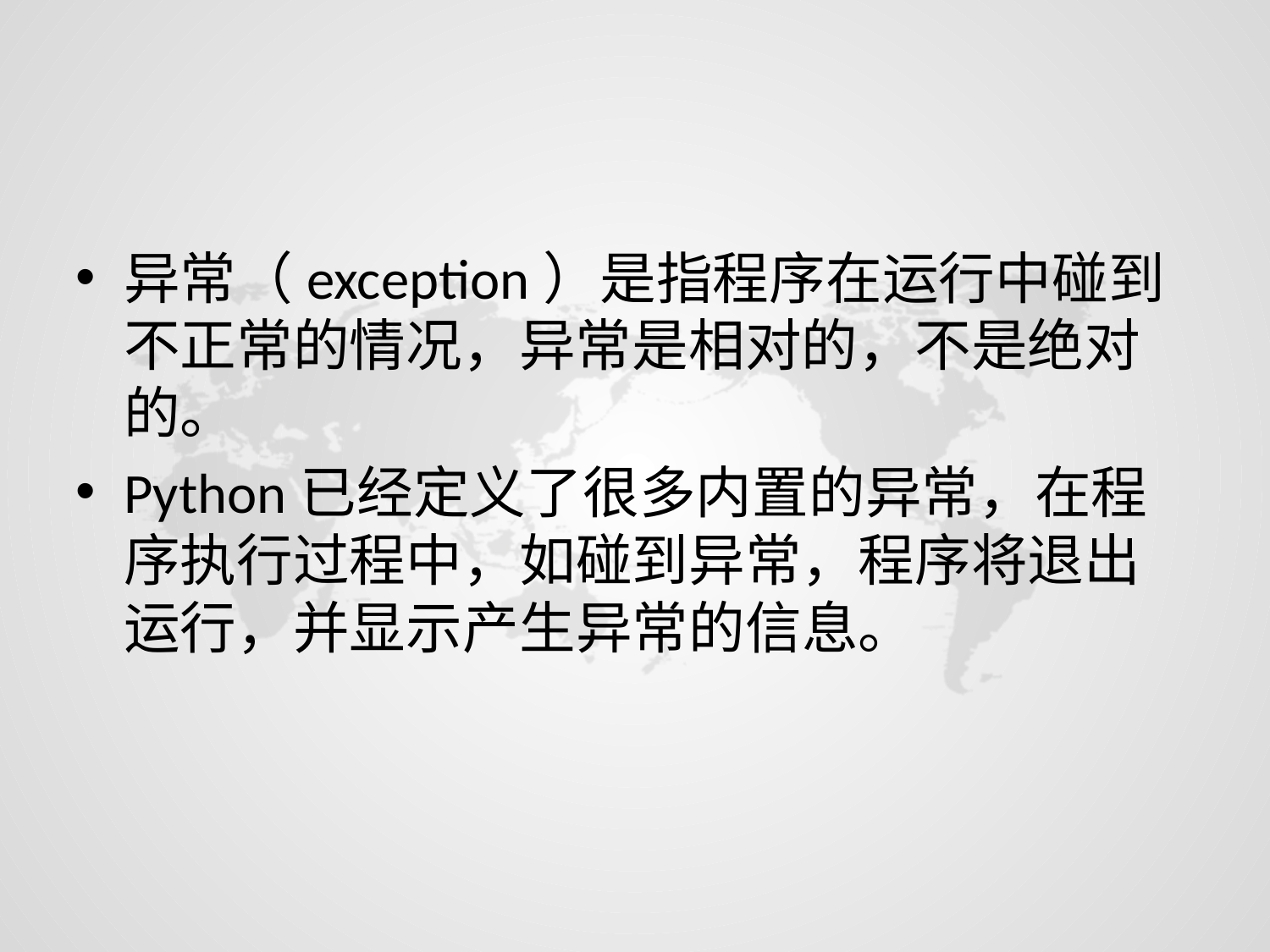

异常（exception）是指程序在运行中碰到不正常的情况，异常是相对的，不是绝对的。
Python已经定义了很多内置的异常，在程序执行过程中，如碰到异常，程序将退出运行，并显示产生异常的信息。